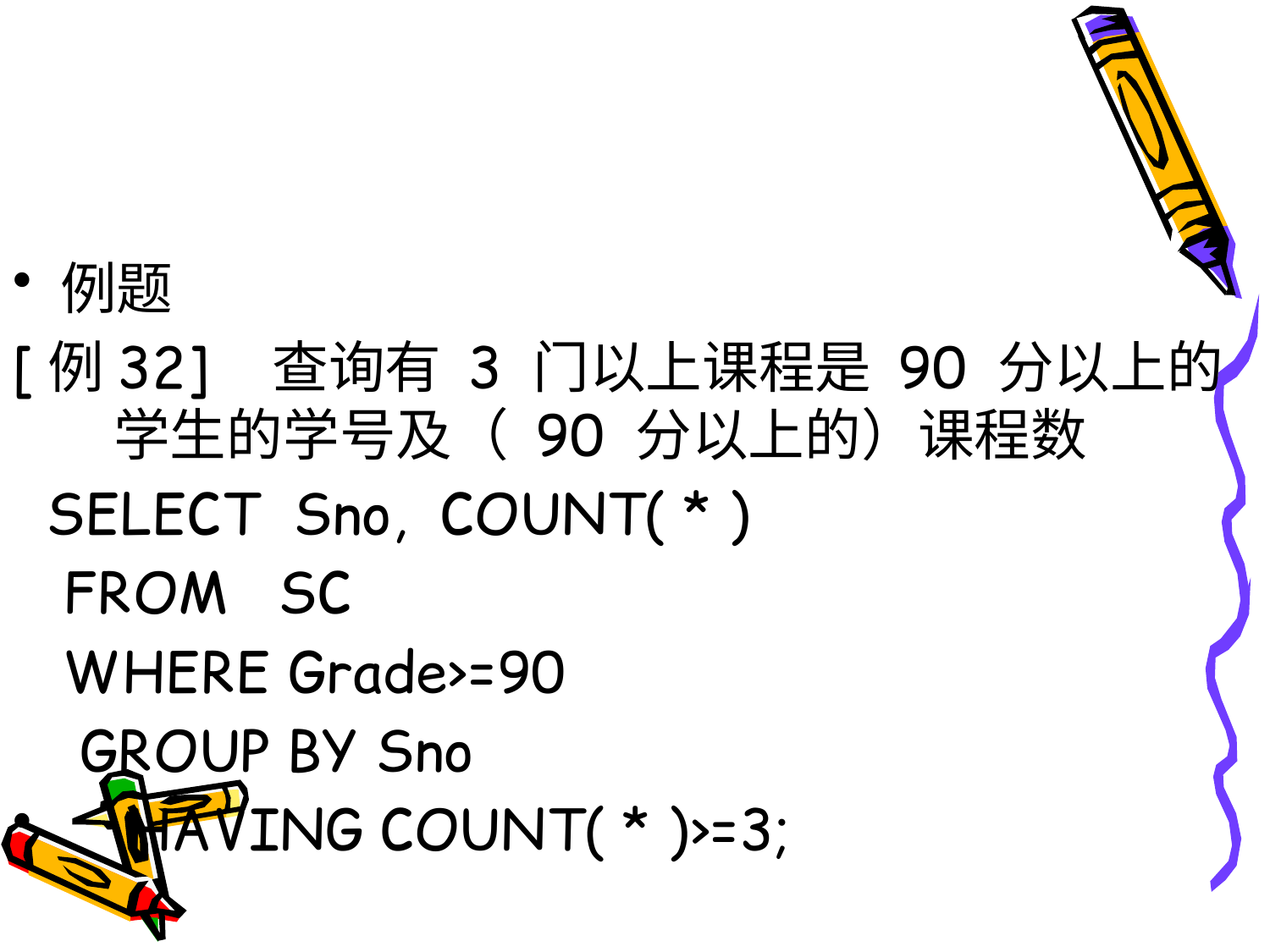

#
例题
[例32]   查询有 3 门以上课程是 90 分以上的           学生的学号及（ 90 分以上的）课程数
  SELECT  Sno,  COUNT( * )
   FROM   SC
   WHERE Grade>=90
    GROUP BY Sno
    HAVING COUNT( * )>=3;